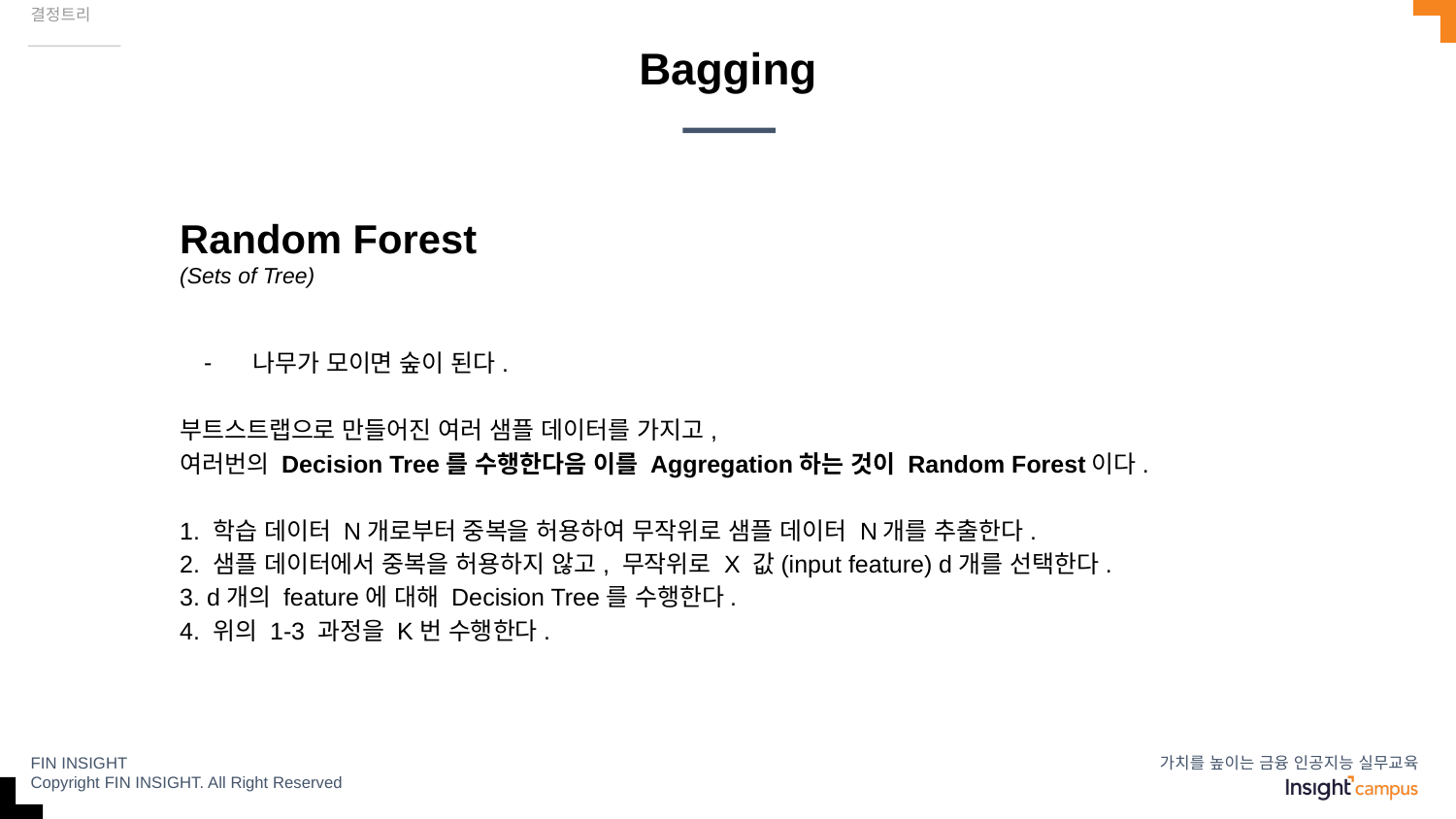

결정트리
# Bagging
Random Forest
(Sets of Tree)

나무가 모이면 숲이 된다.

부트스트랩으로 만들어진 여러 샘플 데이터를 가지고,
여러번의 Decision Tree를 수행한다음 이를 Aggregation하는 것이 Random Forest이다.

1. 학습 데이터 N개로부터 중복을 허용하여 무작위로 샘플 데이터 N개를 추출한다.
2. 샘플 데이터에서 중복을 허용하지 않고, 무작위로 X 값(input feature) d개를 선택한다.
3. d개의 feature에 대해 Decision Tree를 수행한다.
4. 위의 1-3 과정을 K번 수행한다.